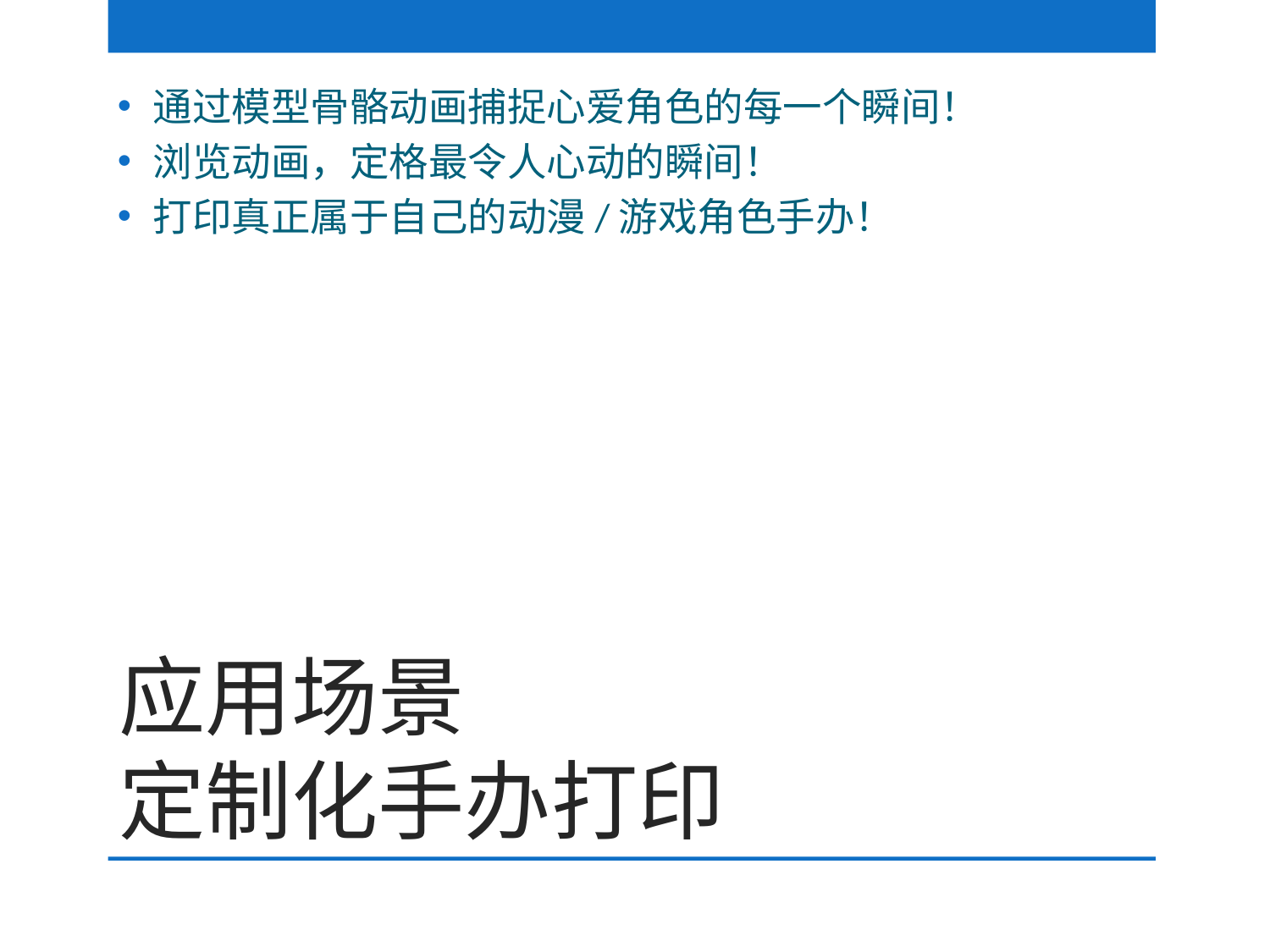

通过模型骨骼动画捕捉心爱角色的每一个瞬间！
浏览动画，定格最令人心动的瞬间！
打印真正属于自己的动漫/游戏角色手办！
# 应用场景 定制化手办打印